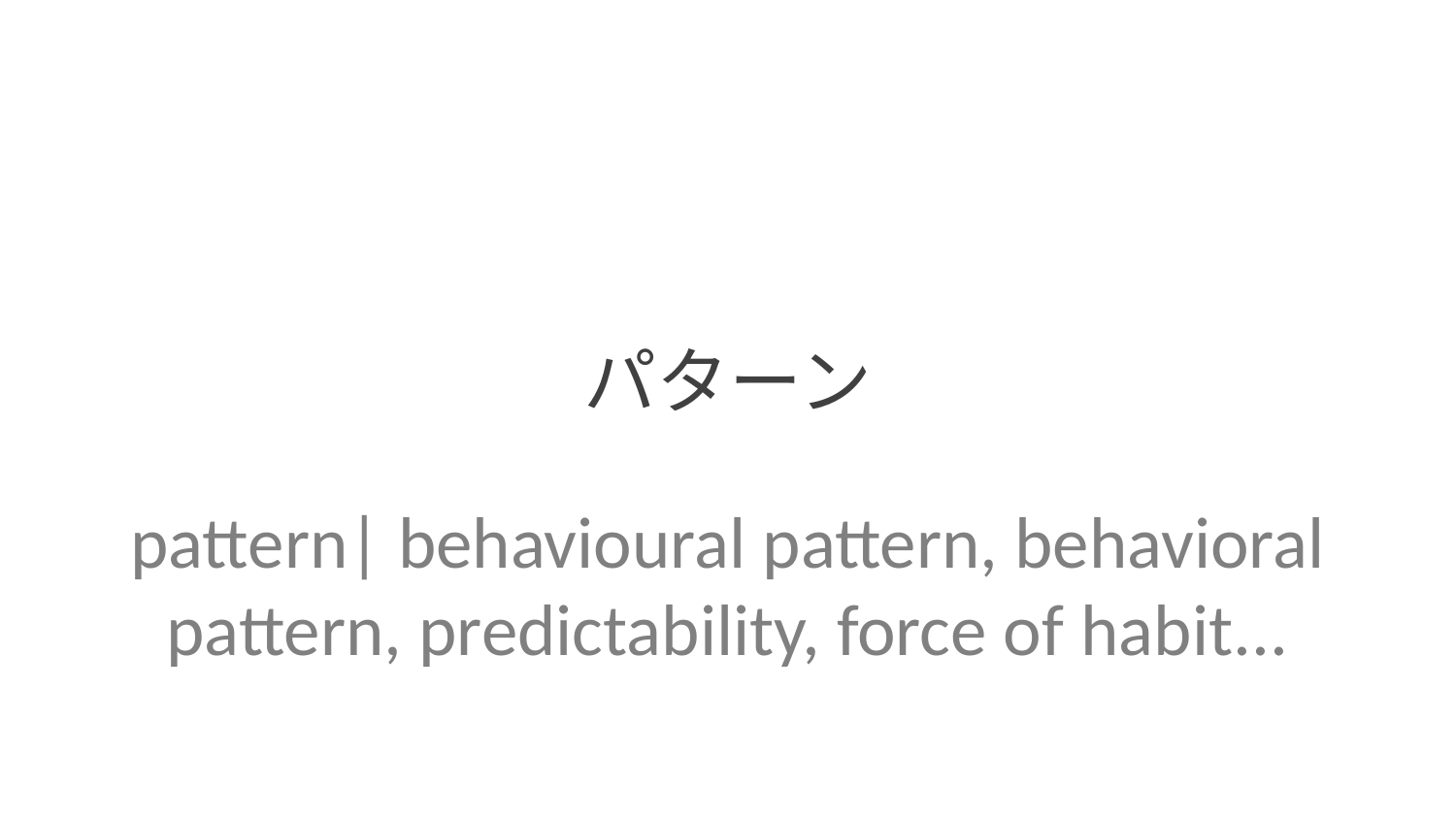

パターン
pattern| behavioural pattern, behavioral pattern, predictability, force of habit...